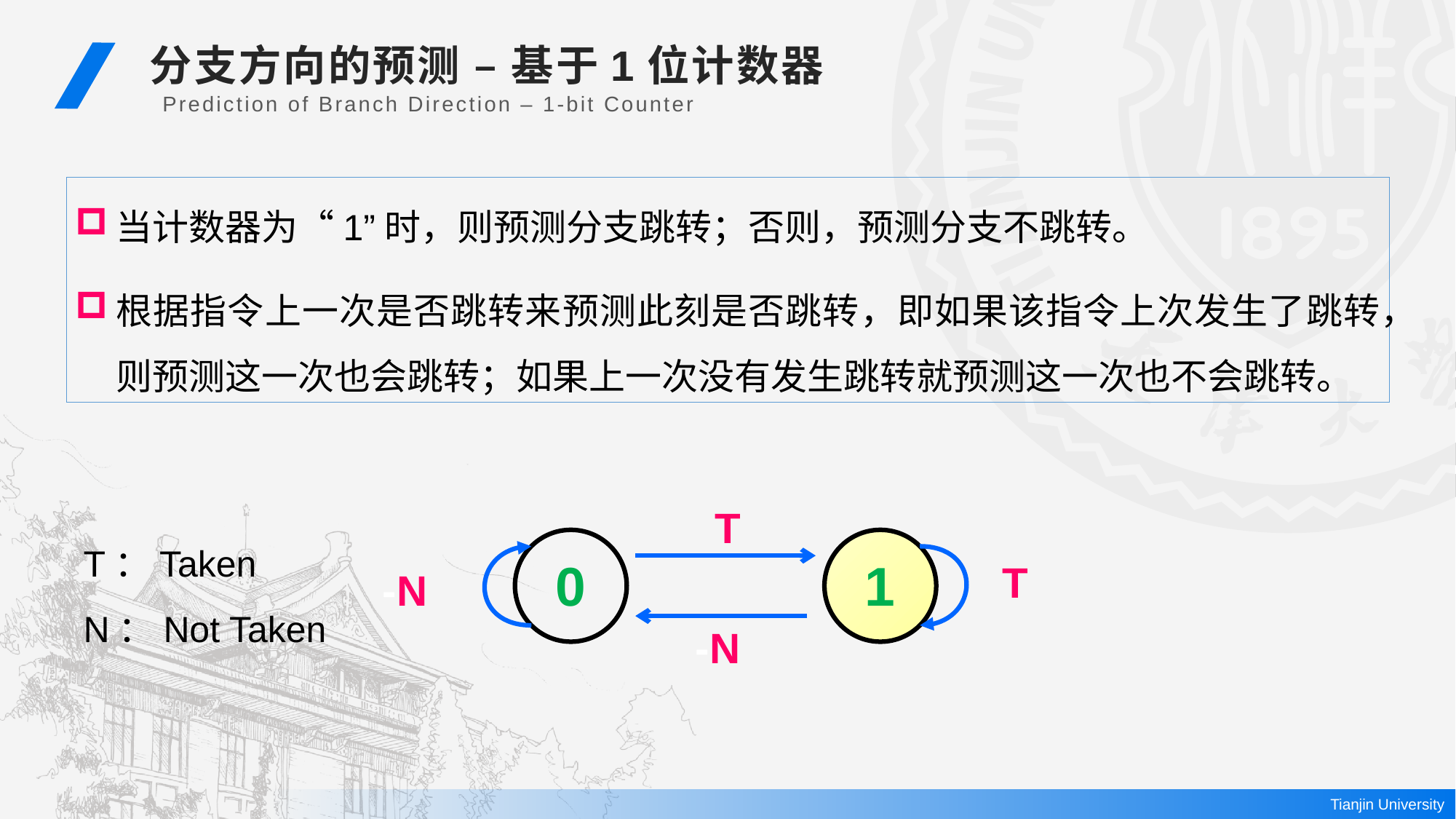

分支方向的预测 – 基于1位计数器
Prediction of Branch Direction – 1-bit Counter
当计数器为“1”时，则预测分支跳转；否则，预测分支不跳转。
根据指令上一次是否跳转来预测此刻是否跳转，即如果该指令上次发生了跳转，则预测这一次也会跳转；如果上一次没有发生跳转就预测这一次也不会跳转。
T
T：Taken
N：Not Taken
0
1
T
-N
-N